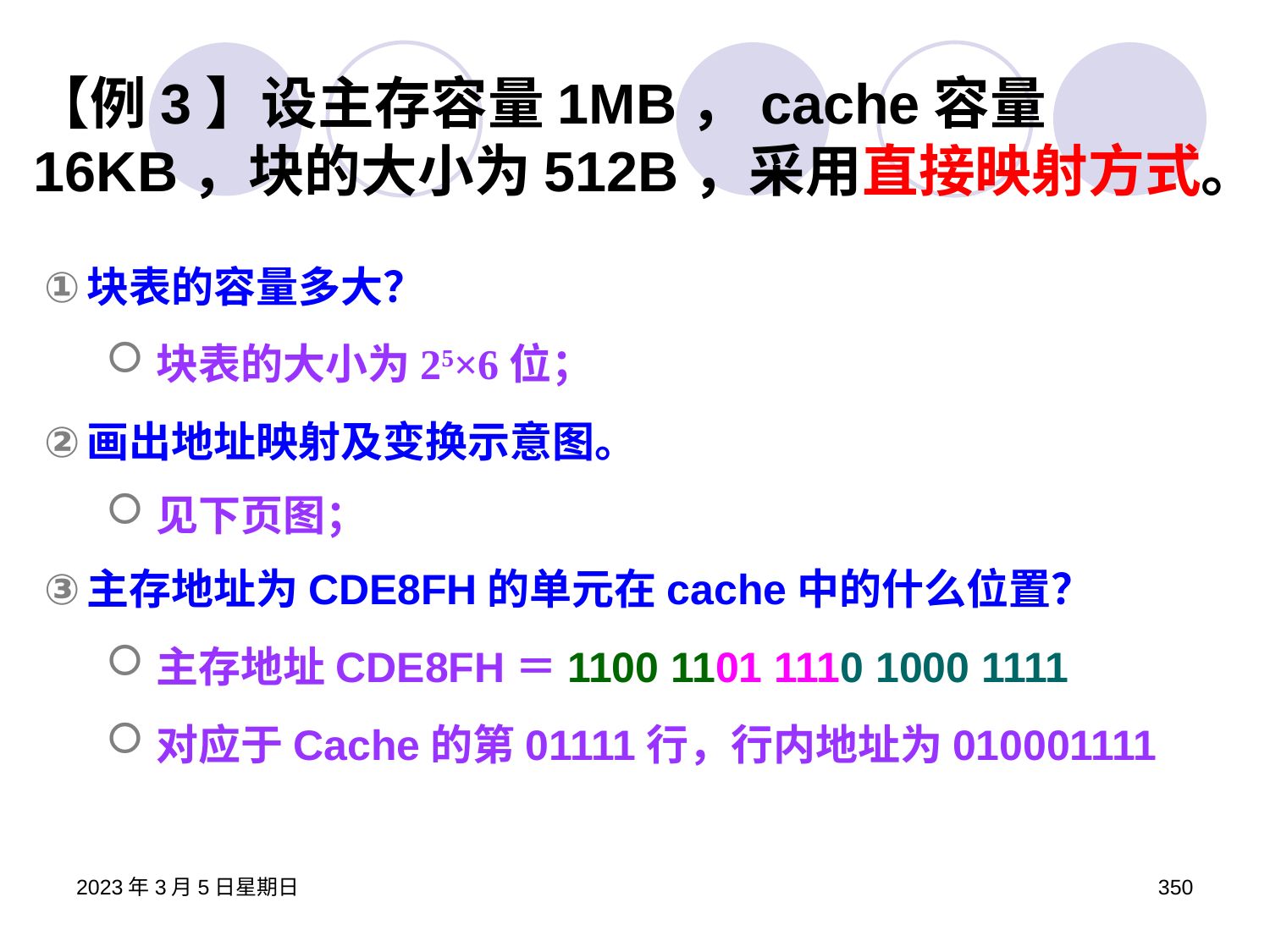

# 【例3】设主存容量1MB，cache容量16KB，块的大小为512B，采用直接映射方式。
块表的容量多大？
块表的大小为25×6位；
画出地址映射及变换示意图。
见下页图；
主存地址为CDE8FH的单元在cache中的什么位置？
主存地址CDE8FH＝1100 1101 1110 1000 1111
对应于Cache的第01111行，行内地址为010001111
2023年3月5日星期日
350